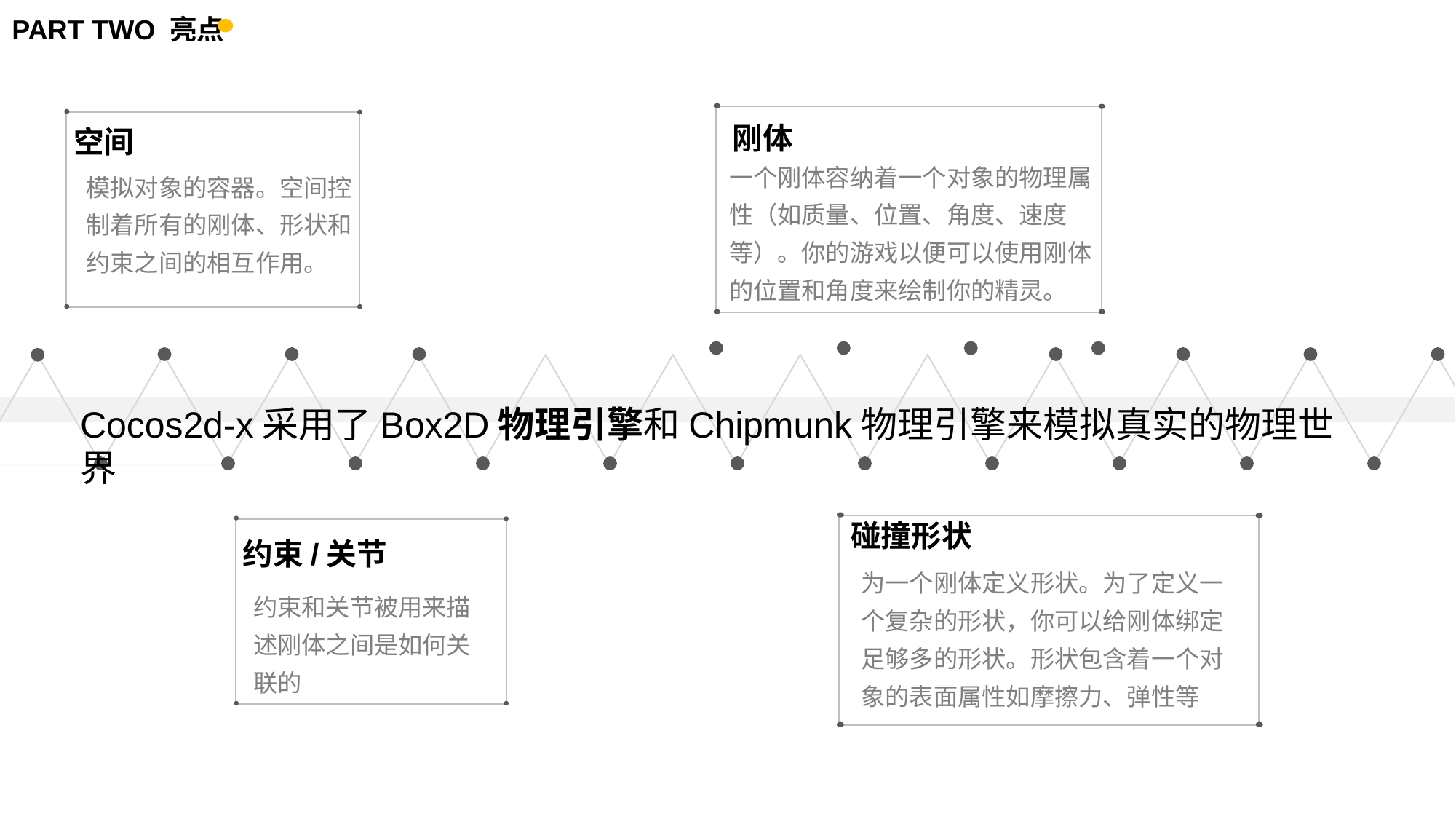

PART TWO 亮点

刚体
空间
一个刚体容纳着一个对象的物理属性（如质量、位置、角度、速度等）。你的游戏以便可以使用刚体的位置和角度来绘制你的精灵。
模拟对象的容器。空间控制着所有的刚体、形状和约束之间的相互作用。

Cocos2d-x采用了Box2D物理引擎和Chipmunk物理引擎来模拟真实的物理世界

碰撞形状

约束/关节
为一个刚体定义形状。为了定义一个复杂的形状，你可以给刚体绑定足够多的形状。形状包含着一个对象的表面属性如摩擦力、弹性等
约束和关节被用来描述刚体之间是如何关联的